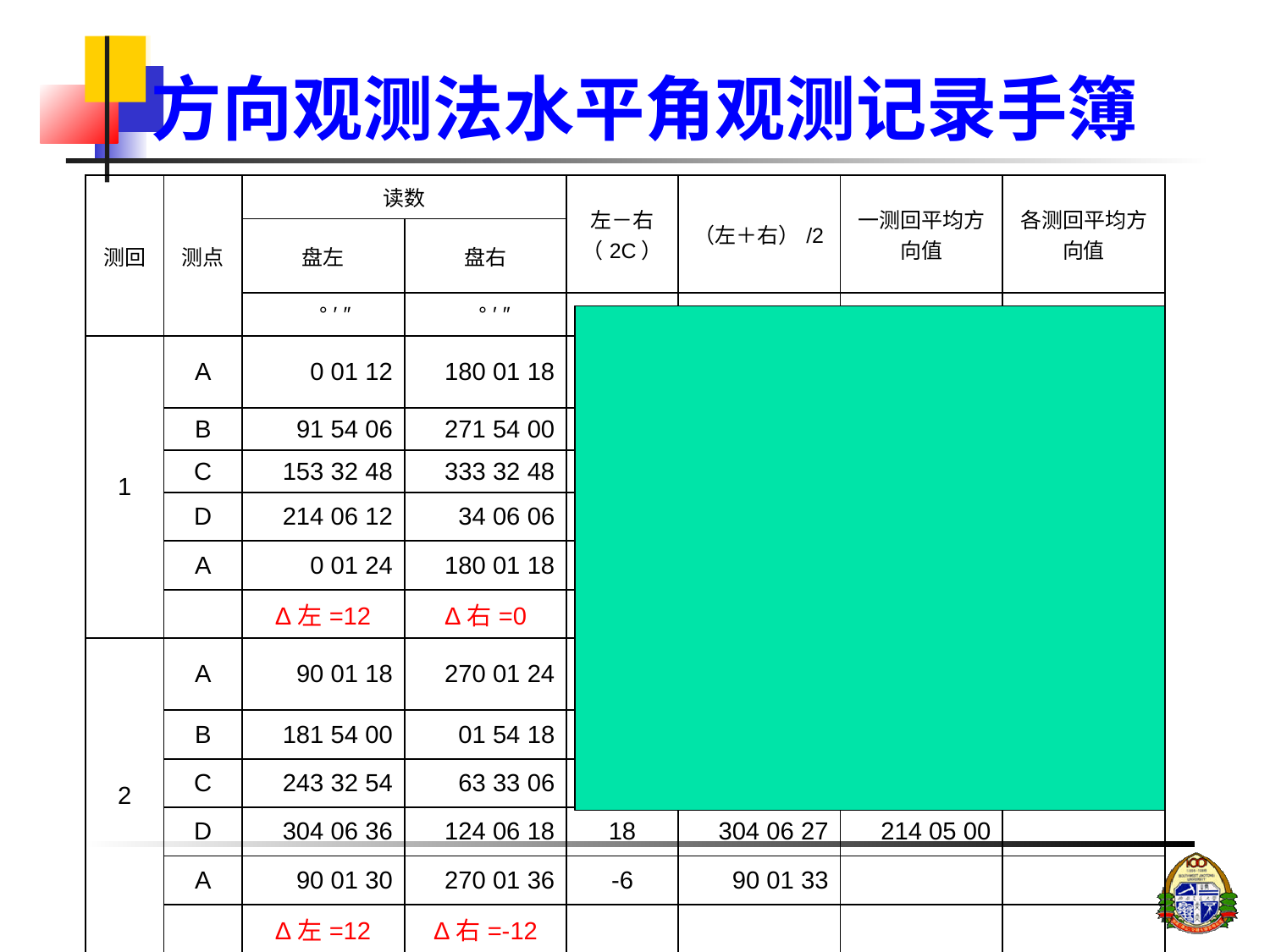

# 方向观测法水平角观测记录手簿
| 测回 | 测点 | 读数 |  | 左－右（2C） | （左＋右）/2 | 一测回平均方向值 | 各测回平均方向值 |
| --- | --- | --- | --- | --- | --- | --- | --- |
|  |  | 盘左 | 盘右 |  |  |  |  |
|  |  | ° ′ ″ | ° ′ ″ | ″ | ° ′ ″ | ° ′ ″ | ° ′ ″ |
| 1 | A | 0 01 12 | 180 01 18 | -6 | 0 01 18 0 01 15 | 0 00 00 | 0 00 00 |
|  | B | 91 54 06 | 271 54 00 | 6 | 91 54 03 | 91 52 45 | 91 52 44 |
|  | C | 153 32 48 | 333 32 48 | 0 | 153 32 48 | 153 31 30 | 153 31 32 |
|  | D | 214 06 12 | 34 06 06 | 6 | 214 06 09 | 214 04 51 | 214 04 56 |
|  | A | 0 01 24 | 180 01 18 | 6 | 0 01 21 |  |  |
|  |  | Δ左=12 | Δ右=0 |  |  |  |  |
| 2 | A | 90 01 18 | 270 01 24 | -6 | 90 01 27 90 01 21 | 0 00 00 |  |
|  | B | 181 54 00 | 01 54 18 | -18 | 181 54 09 | 91 52 42 |  |
|  | C | 243 32 54 | 63 33 06 | -12 | 243 33 00 | 153 31 33 |  |
|  | D | 304 06 36 | 124 06 18 | 18 | 304 06 27 | 214 05 00 |  |
|  | A | 90 01 30 | 270 01 36 | -6 | 90 01 33 |  |  |
|  |  | Δ左=12 | Δ右=-12 |  |  |  |  |